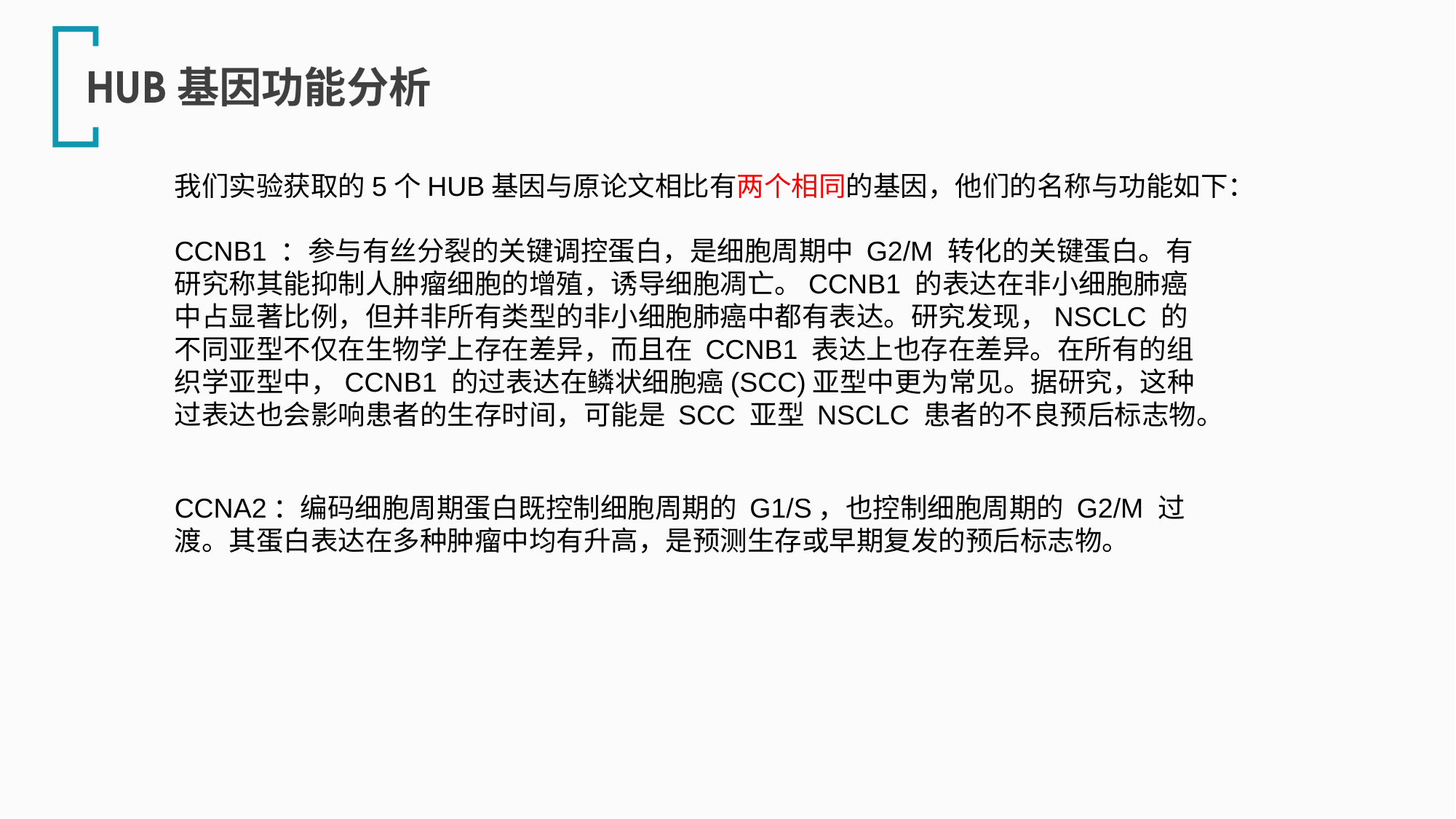

HUB基因功能分析
我们实验获取的5个HUB基因与原论文相比有两个相同的基因，他们的名称与功能如下：
CCNB1 ：参与有丝分裂的关键调控蛋白，是细胞周期中 G2/M 转化的关键蛋白。有研究称其能抑制人肿瘤细胞的增殖，诱导细胞凋亡。CCNB1 的表达在非小细胞肺癌中占显著比例，但并非所有类型的非小细胞肺癌中都有表达。研究发现，NSCLC 的不同亚型不仅在生物学上存在差异，而且在 CCNB1 表达上也存在差异。在所有的组织学亚型中，CCNB1 的过表达在鳞状细胞癌(SCC)亚型中更为常见。据研究，这种过表达也会影响患者的生存时间，可能是 SCC 亚型 NSCLC 患者的不良预后标志物。
CCNA2：编码细胞周期蛋白既控制细胞周期的 G1/S，也控制细胞周期的 G2/M 过渡。其蛋白表达在多种肿瘤中均有升高，是预测生存或早期复发的预后标志物。